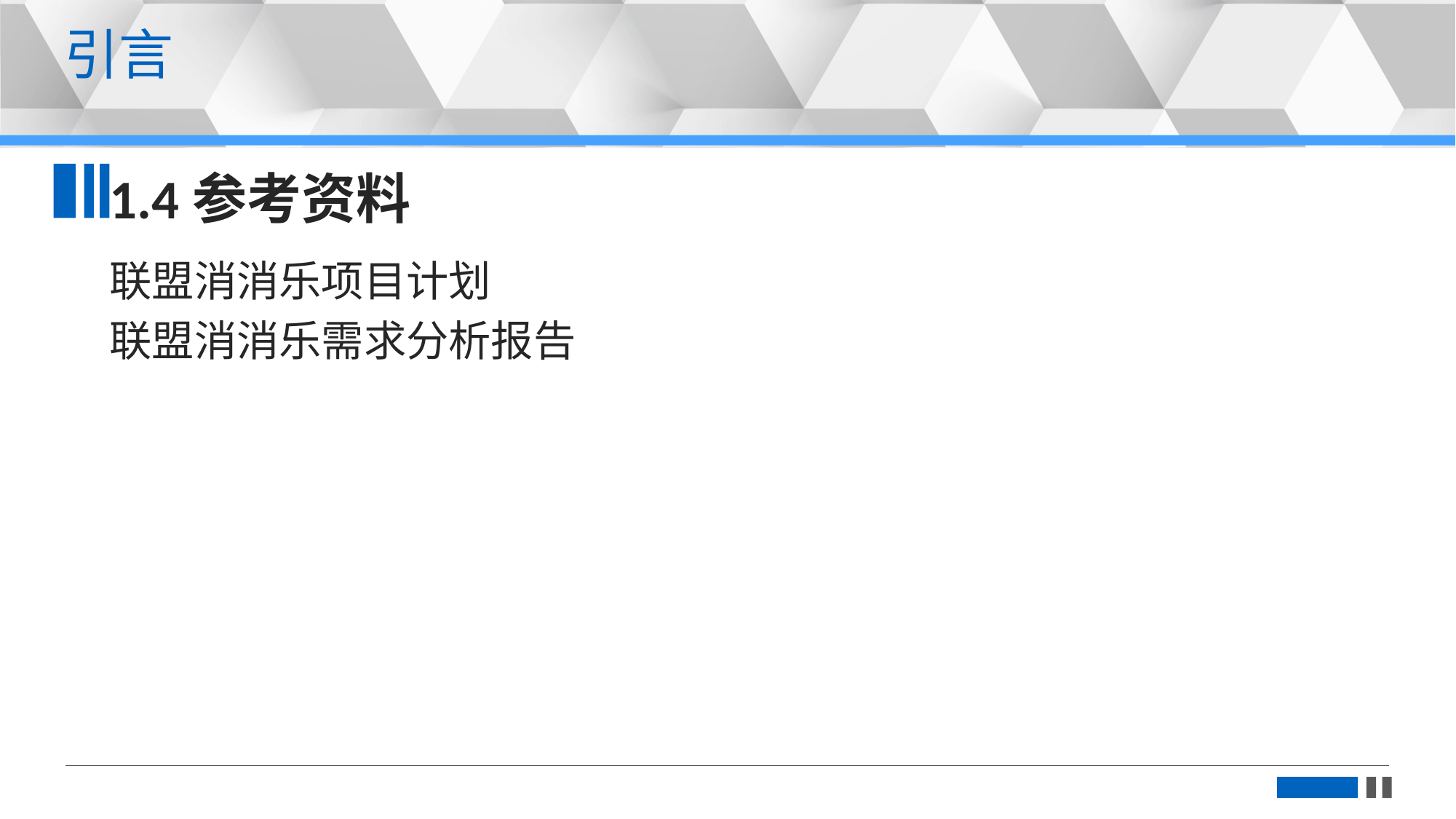

更多精品PPT模板下载：https://shop162430736.taobao.com
引言

1.4参考资料
联盟消消乐项目计划
联盟消消乐需求分析报告
8